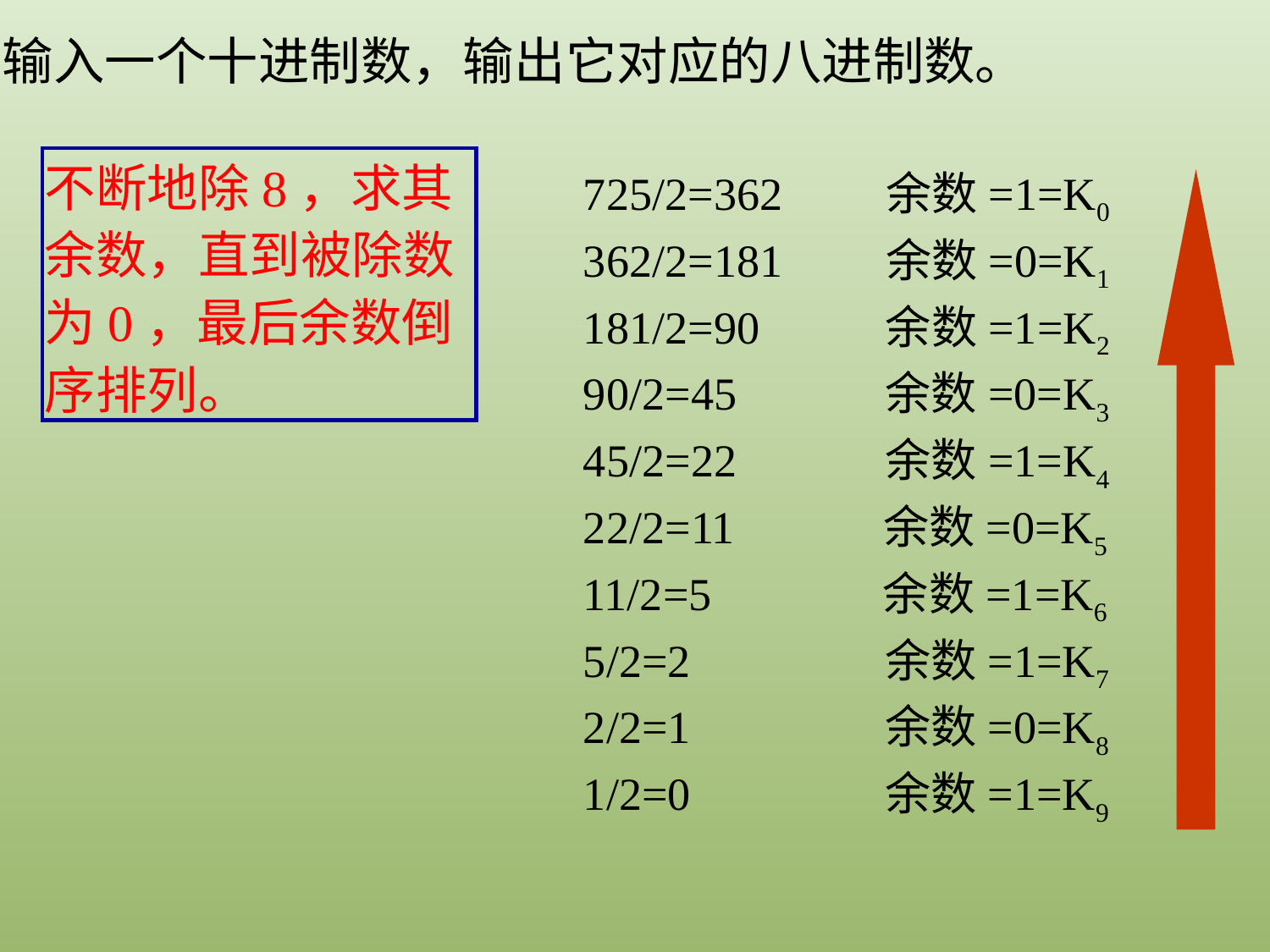

输入一个十进制数，输出它对应的八进制数。
不断地除8，求其余数，直到被除数为0，最后余数倒序排列。
725/2=362        余数=1=K0
362/2=181        余数=0=K1
181/2=90          余数=1=K2
90/2=45            余数=0=K3
45/2=22            余数=1=K4
22/2=11            余数=0=K5
11/2=5              余数=1=K6
5/2=2                余数=1=K7
2/2=1                余数=0=K8
1/2=0                余数=1=K9

315